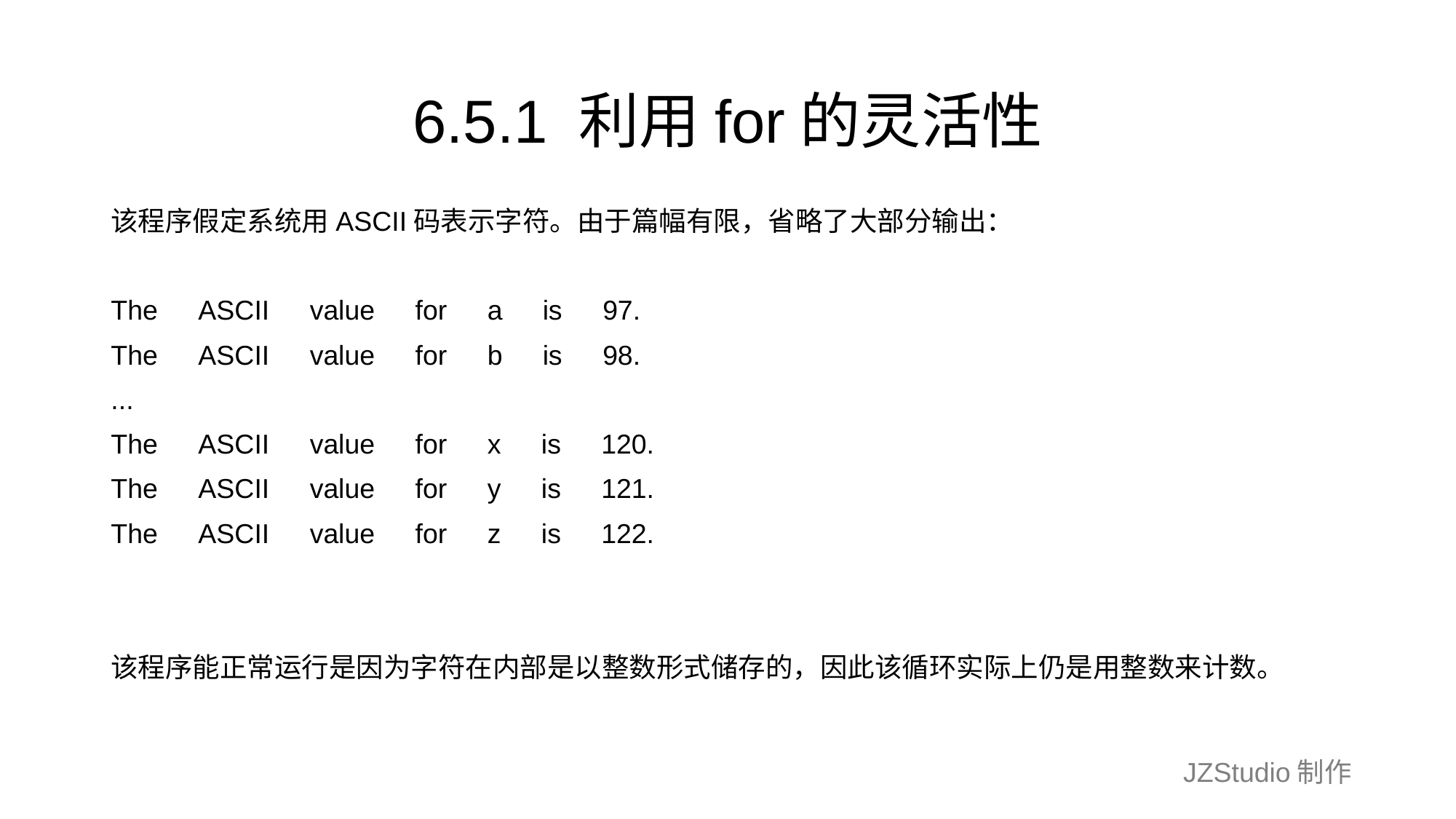

# 6.5.1 利用for的灵活性
该程序假定系统用ASCII码表示字符。由于篇幅有限，省略了大部分输出：

The　ASCII　value　for　a　is　97.
The　ASCII　value　for　b　is　98.
...
The　ASCII　value　for　x　is　120.
The　ASCII　value　for　y　is　121.
The　ASCII　value　for　z　is　122.

该程序能正常运行是因为字符在内部是以整数形式储存的，因此该循环实际上仍是用整数来计数。